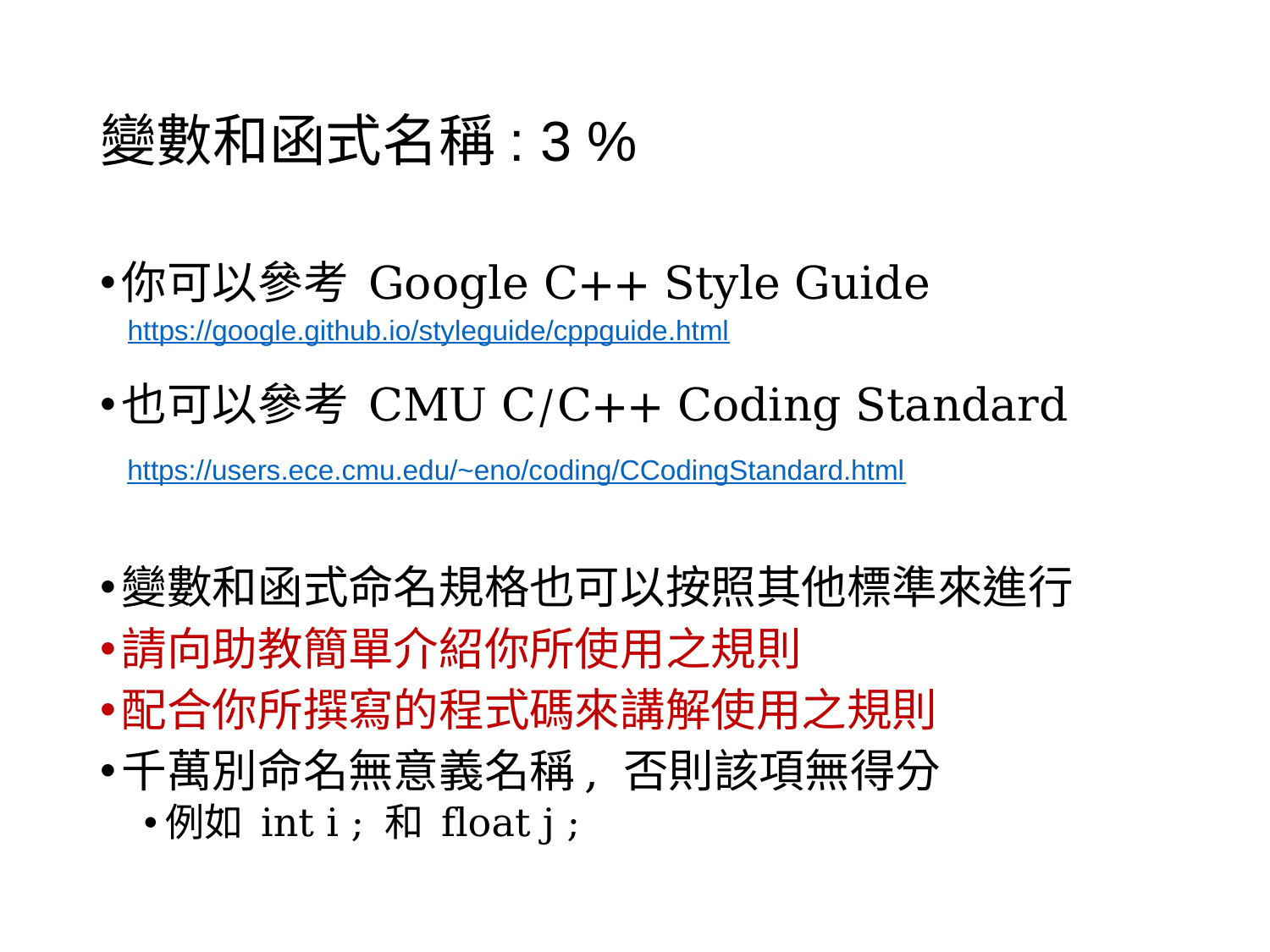

# 變數和函式名稱: 3 %
你可以參考 Google C++ Style Guide

也可以參考 CMU C/C++ Coding Standard

變數和函式命名規格也可以按照其他標準來進行
請向助教簡單介紹你所使用之規則
配合你所撰寫的程式碼來講解使用之規則
千萬別命名無意義名稱, 否則該項無得分
例如 int i ; 和 float j ;
https://google.github.io/styleguide/cppguide.html
https://users.ece.cmu.edu/~eno/coding/CCodingStandard.html